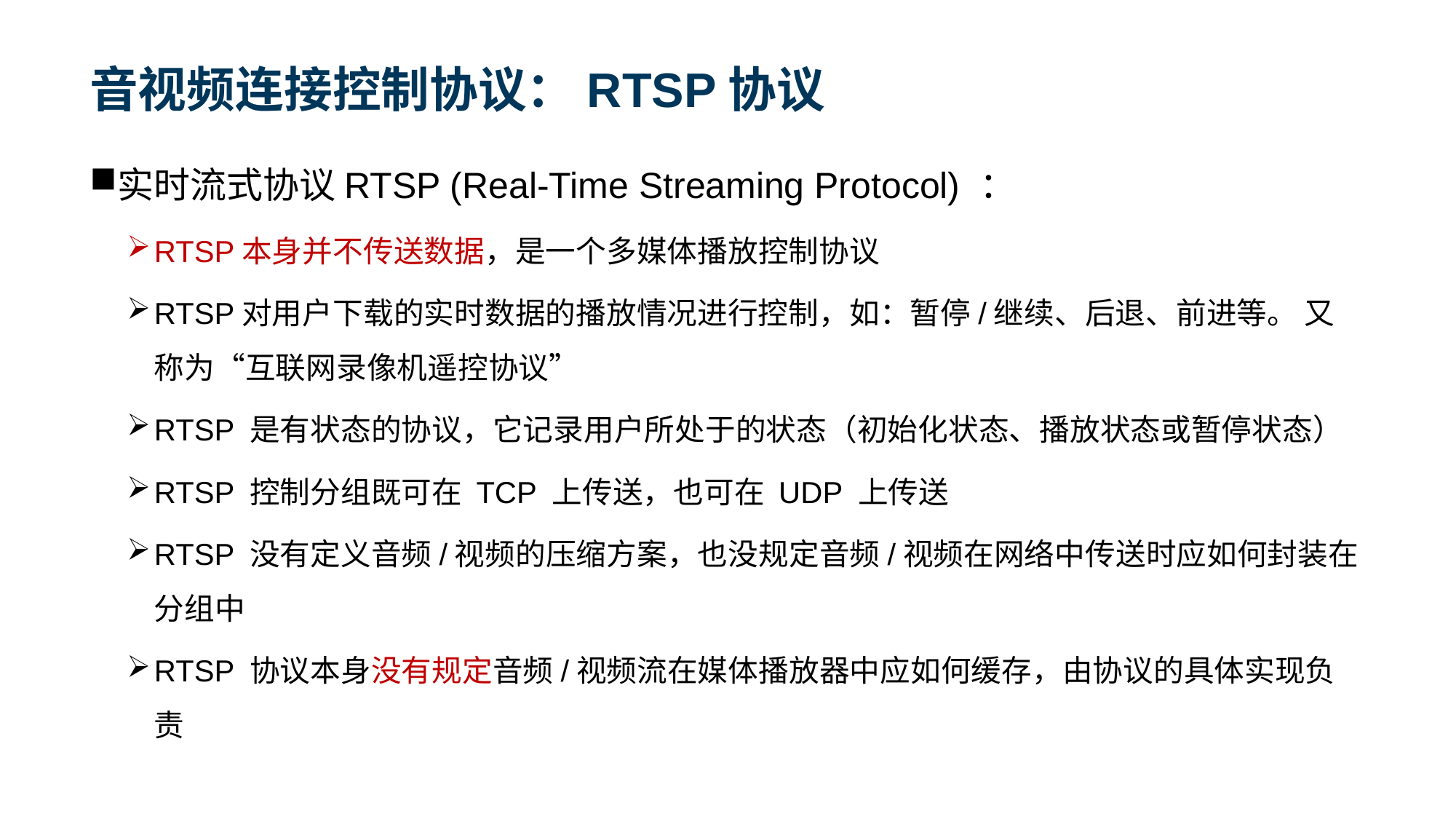

# 音视频连接控制协议：RTSP协议
实时流式协议RTSP (Real-Time Streaming Protocol) ：
RTSP本身并不传送数据，是一个多媒体播放控制协议
RTSP对用户下载的实时数据的播放情况进行控制，如：暂停/继续、后退、前进等。 又称为“互联网录像机遥控协议”
RTSP 是有状态的协议，它记录用户所处于的状态（初始化状态、播放状态或暂停状态）
RTSP 控制分组既可在 TCP 上传送，也可在 UDP 上传送
RTSP 没有定义音频/视频的压缩方案，也没规定音频/视频在网络中传送时应如何封装在分组中
RTSP 协议本身没有规定音频/视频流在媒体播放器中应如何缓存，由协议的具体实现负责